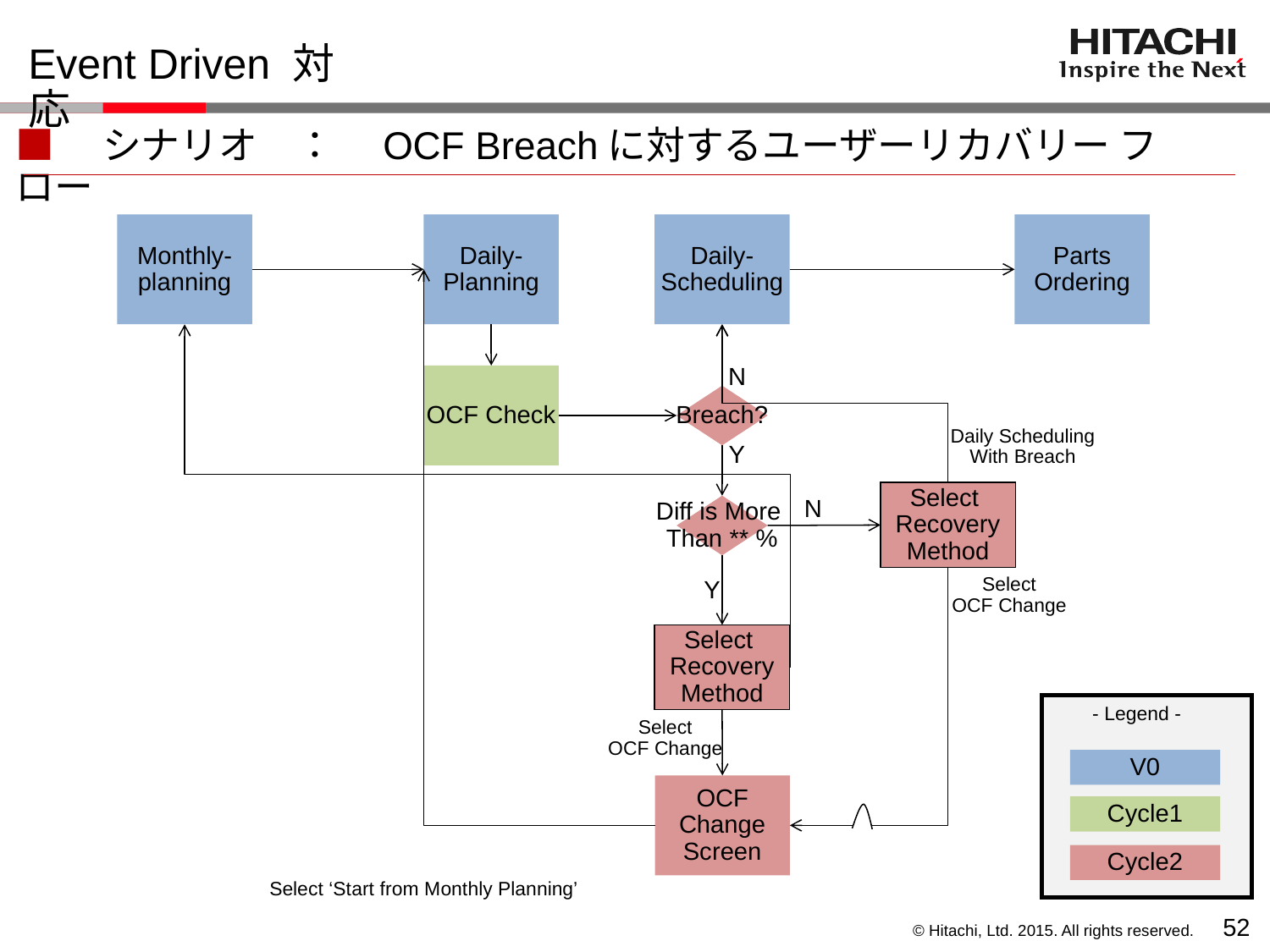

# Event Driven 対応
■　シナリオ　：　OCF Breachに対するユーザーリカバリー フロー
Monthly-
planning
Daily-
Planning
Daily-
Scheduling
Parts
Ordering
N
OCF Check
Breach?
Daily Scheduling
With Breach
Y
Select
Recovery
Method
N
Diff is More
Than ** %
Select
OCF Change
Y
Select
Recovery
Method
- Legend -

Select
OCF Change
V0
OCF
Change
Screen
Cycle1

Cycle2
Select ‘Start from Monthly Planning’
52